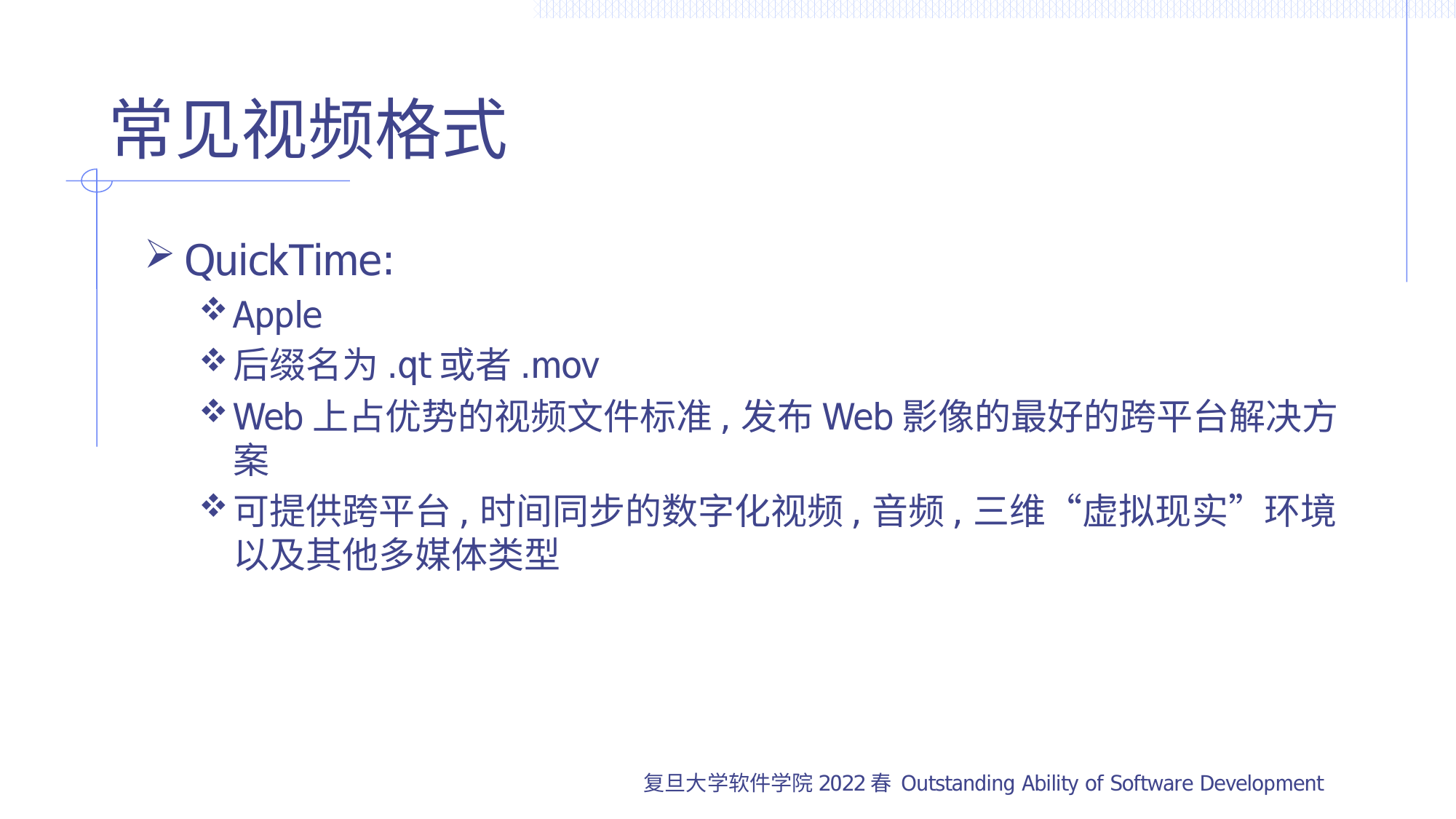

# 常见视频格式
QuickTime:
Apple
后缀名为.qt或者.mov
Web上占优势的视频文件标准,发布Web影像的最好的跨平台解决方案
可提供跨平台,时间同步的数字化视频,音频,三维“虚拟现实”环境以及其他多媒体类型